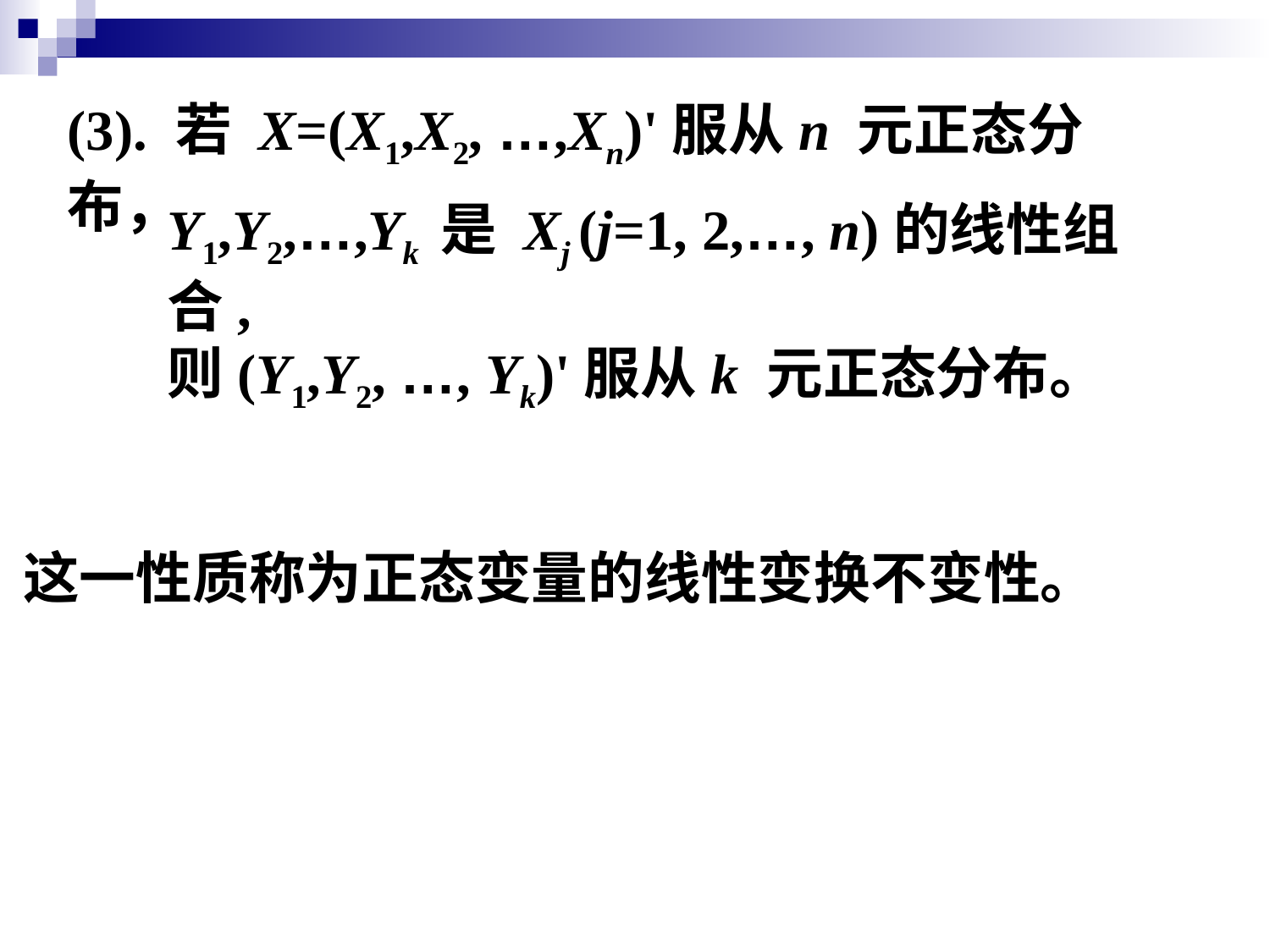

(3). 若 X=(X1,X2, …,Xn)'服从n 元正态分布，
Y1,Y2,…,Yk 是 Xj (j=1, 2,…, n)的线性组合,
则(Y1,Y2, …, Yk)'服从k 元正态分布。
这一性质称为正态变量的线性变换不变性。